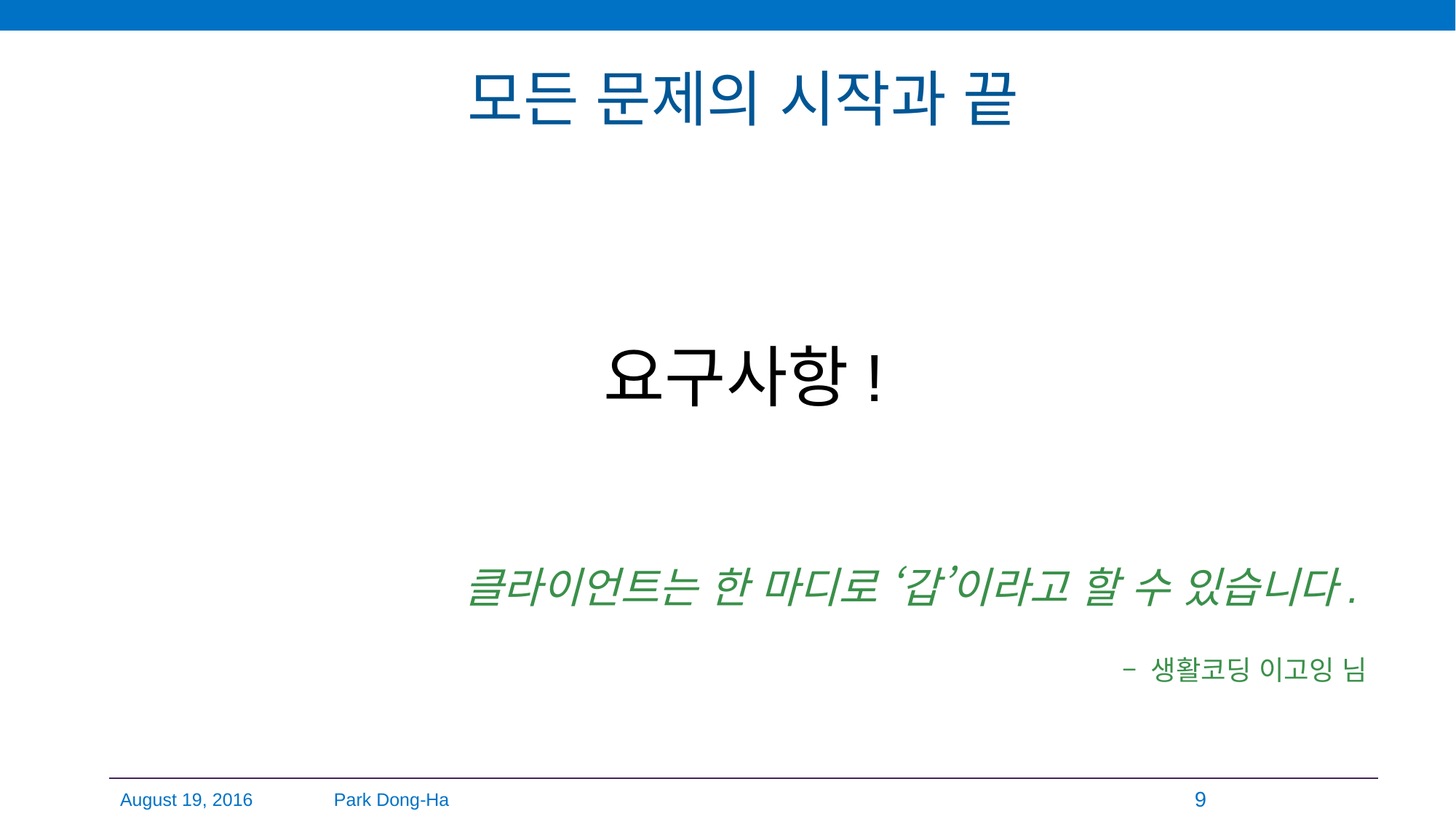

# 모든 문제의 시작과 끝
요구사항!
클라이언트는 한 마디로 ‘갑’이라고 할 수 있습니다.
– 생활코딩 이고잉 님
Park Dong-Ha
9